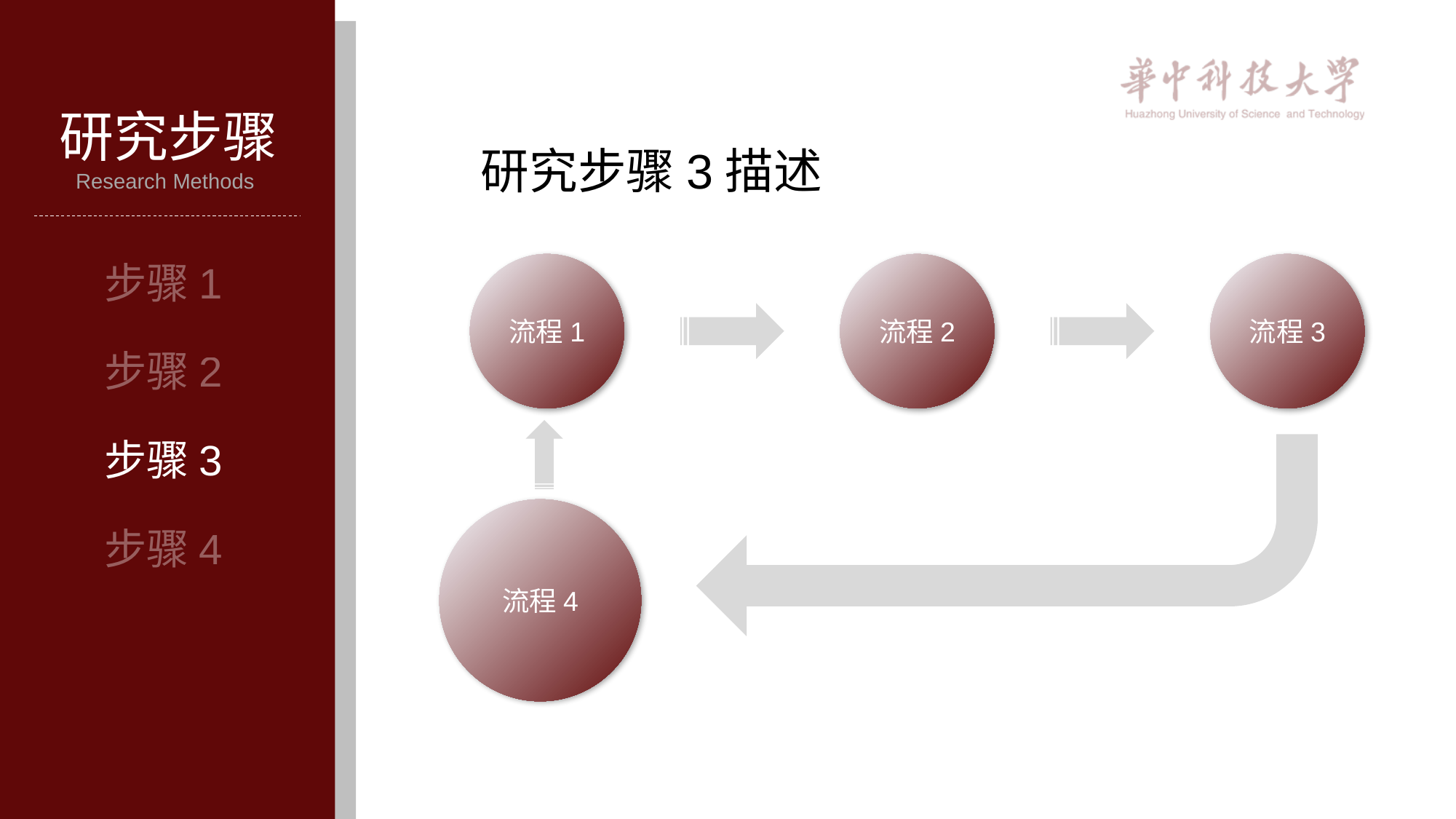

论文答辩

研究步骤
Research Methods
研究步骤3描述
步骤1
流程1
流程2
流程3

步骤2
步骤3

流程4
步骤4